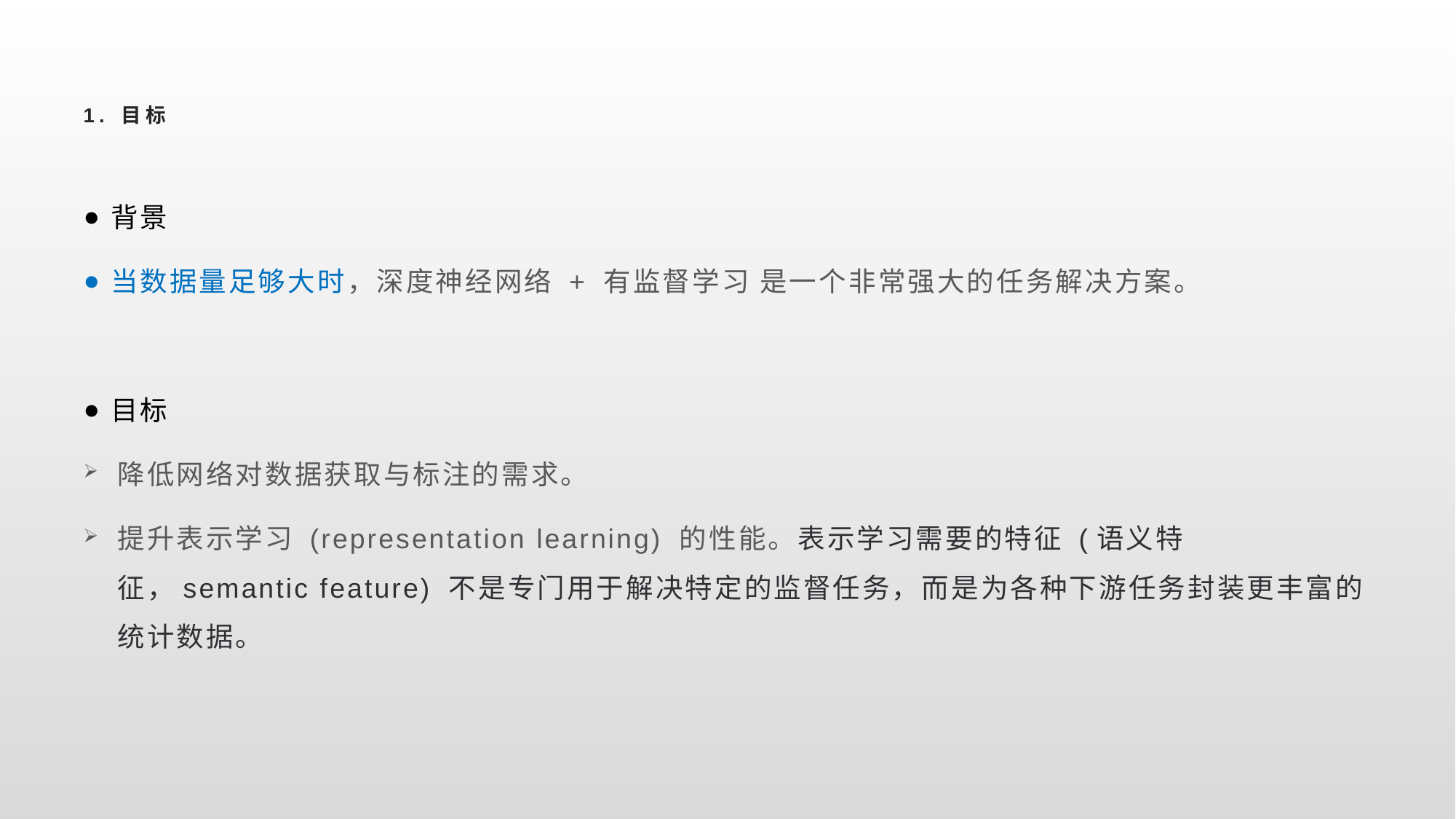

# 1. 目标
背景
当数据量足够大时，深度神经网络 + 有监督学习 是一个非常强大的任务解决方案。

目标
降低网络对数据获取与标注的需求。
提升表示学习 (representation learning) 的性能。表示学习需要的特征 (语义特征，semantic feature) 不是专门用于解决特定的监督任务，而是为各种下游任务封装更丰富的统计数据。